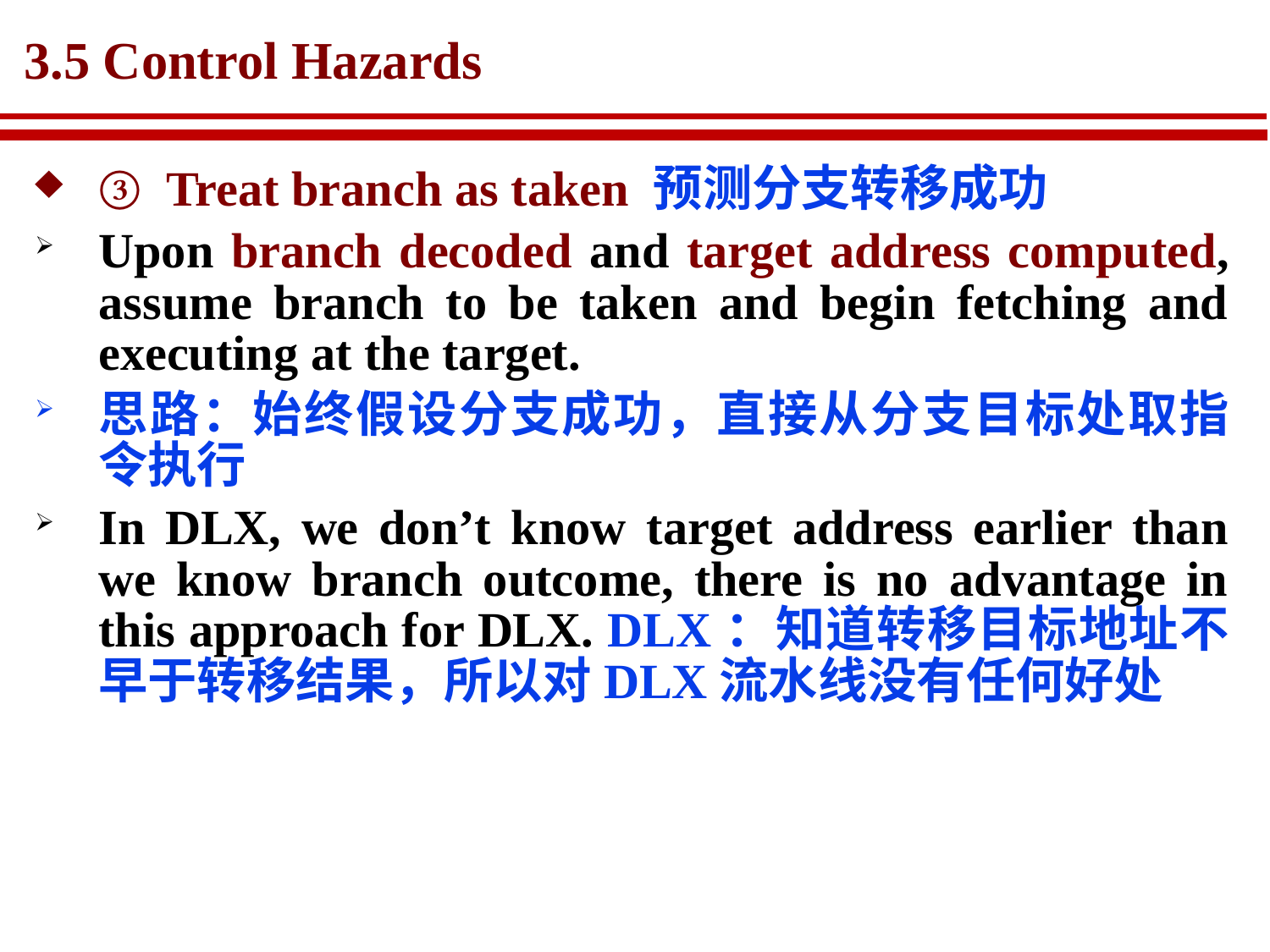

# 3.5 Control Hazards
③  Treat branch as taken 预测分支转移成功
Upon branch decoded and target address computed, assume branch to be taken and begin fetching and executing at the target.
思路：始终假设分支成功，直接从分支目标处取指令执行
In DLX, we don’t know target address earlier than we know branch outcome, there is no advantage in this approach for DLX. DLX：知道转移目标地址不早于转移结果，所以对DLX流水线没有任何好处